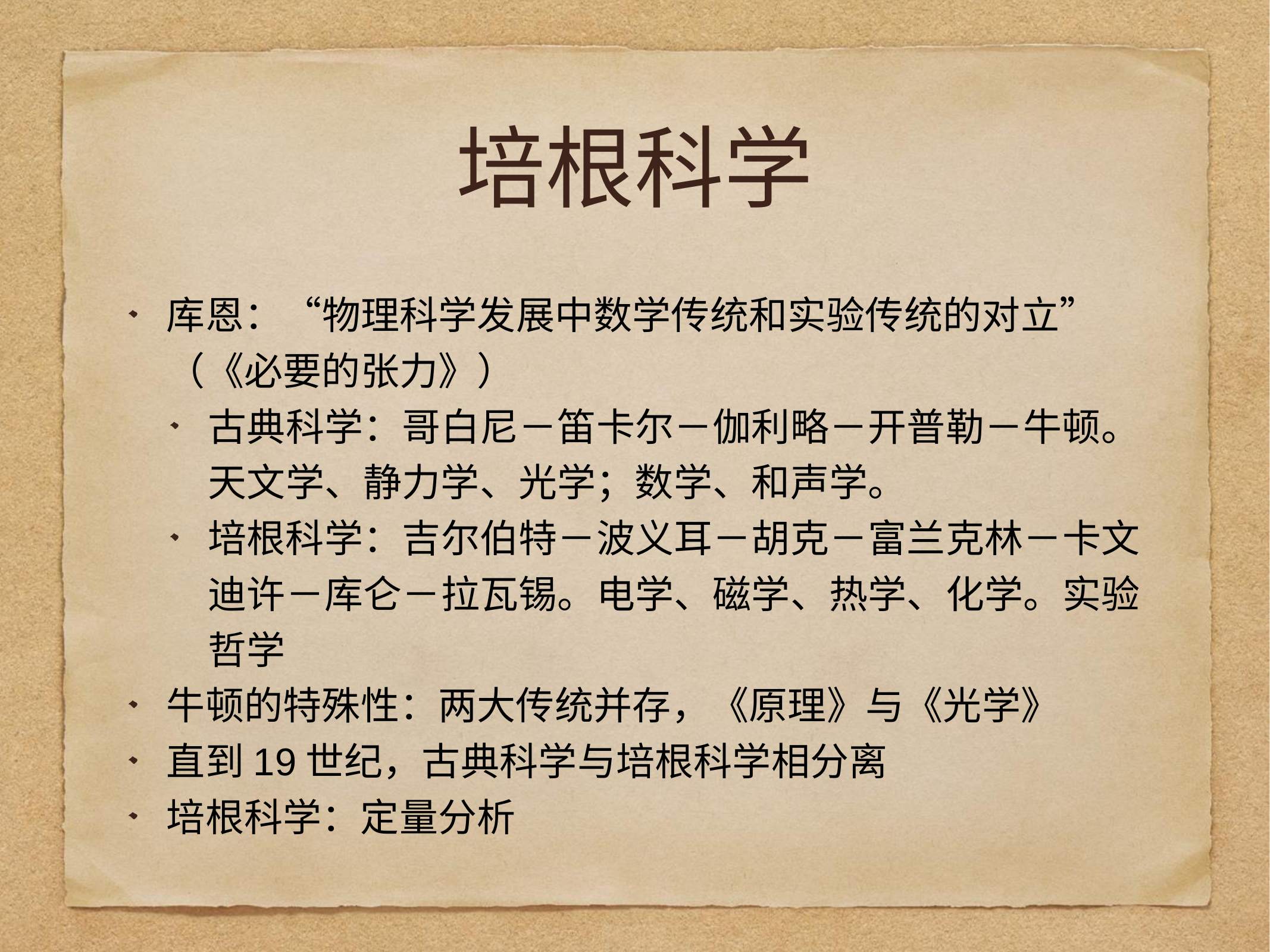

# 培根科学
库恩：“物理科学发展中数学传统和实验传统的对立”（《必要的张力》）
古典科学：哥白尼－笛卡尔－伽利略－开普勒－牛顿。天文学、静力学、光学；数学、和声学。
培根科学：吉尔伯特－波义耳－胡克－富兰克林－卡文迪许－库仑－拉瓦锡。电学、磁学、热学、化学。实验哲学
牛顿的特殊性：两大传统并存，《原理》与《光学》
直到19世纪，古典科学与培根科学相分离
培根科学：定量分析